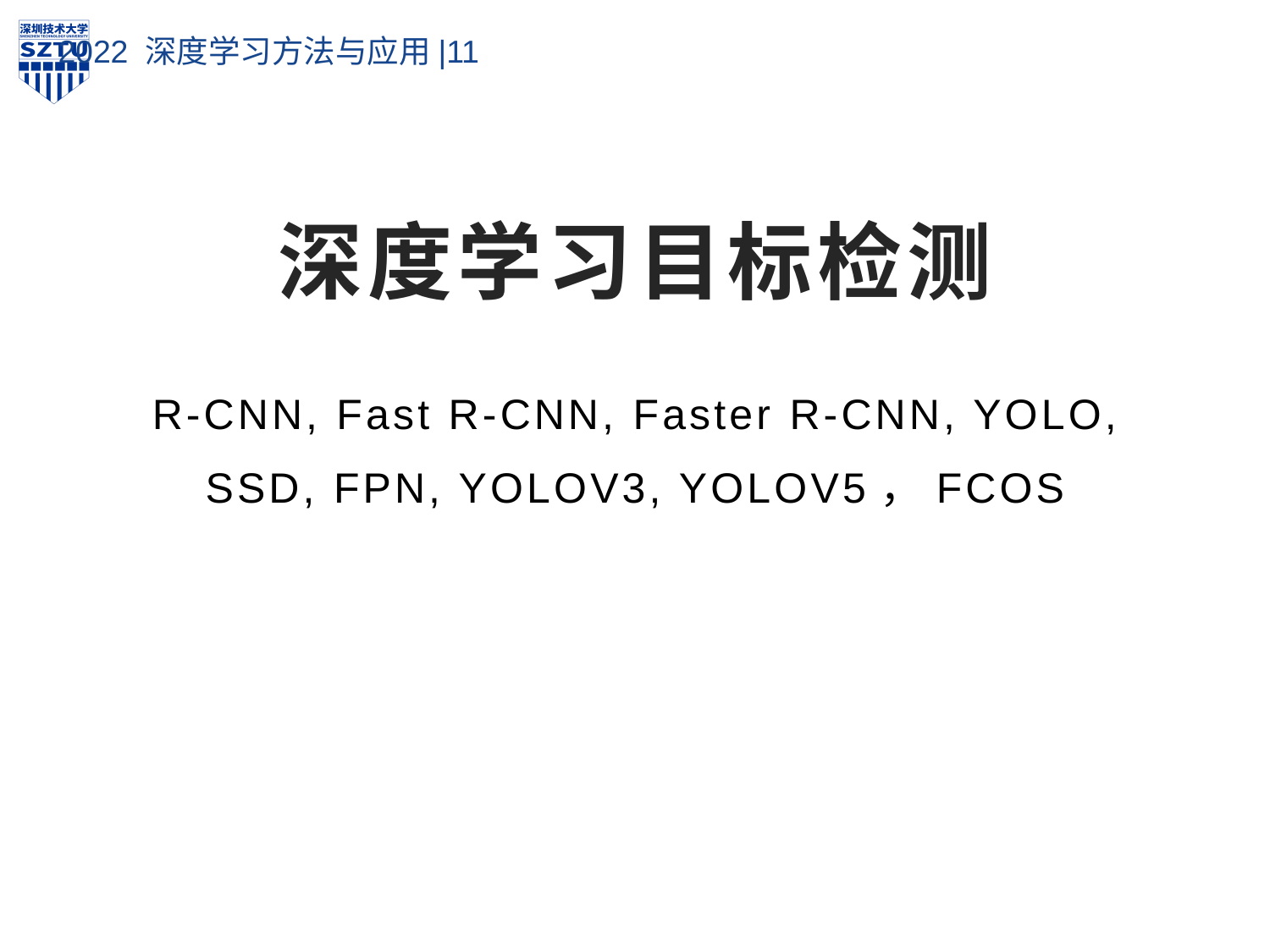

# 深度学习目标检测
R-CNN, Fast R-CNN, Faster R-CNN, YOLO,
SSD, FPN, YOLOV3, YOLOV5，FCOS